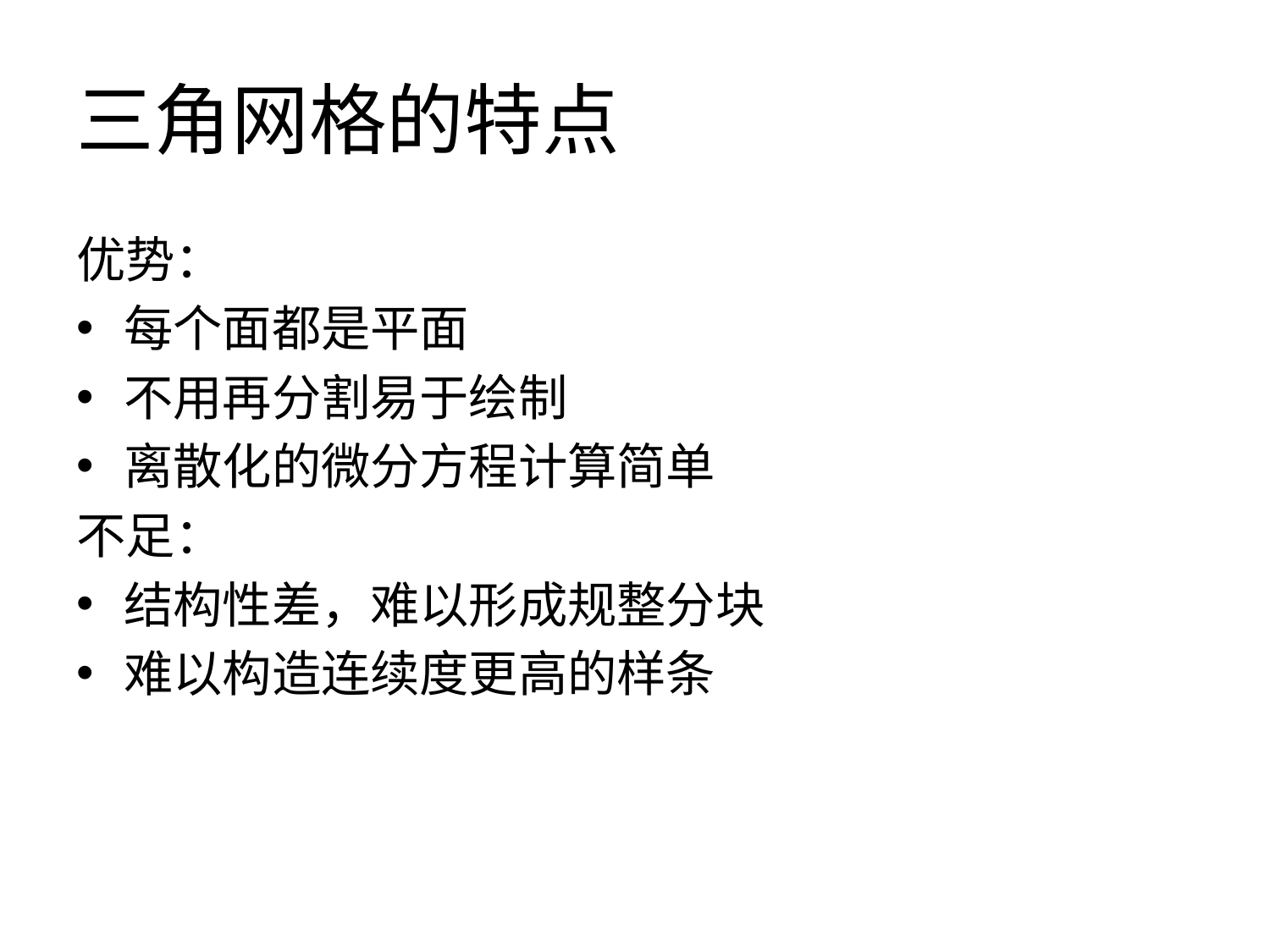

# 三角网格的特点
优势：
每个面都是平面
不用再分割易于绘制
离散化的微分方程计算简单
不足：
结构性差，难以形成规整分块
难以构造连续度更高的样条